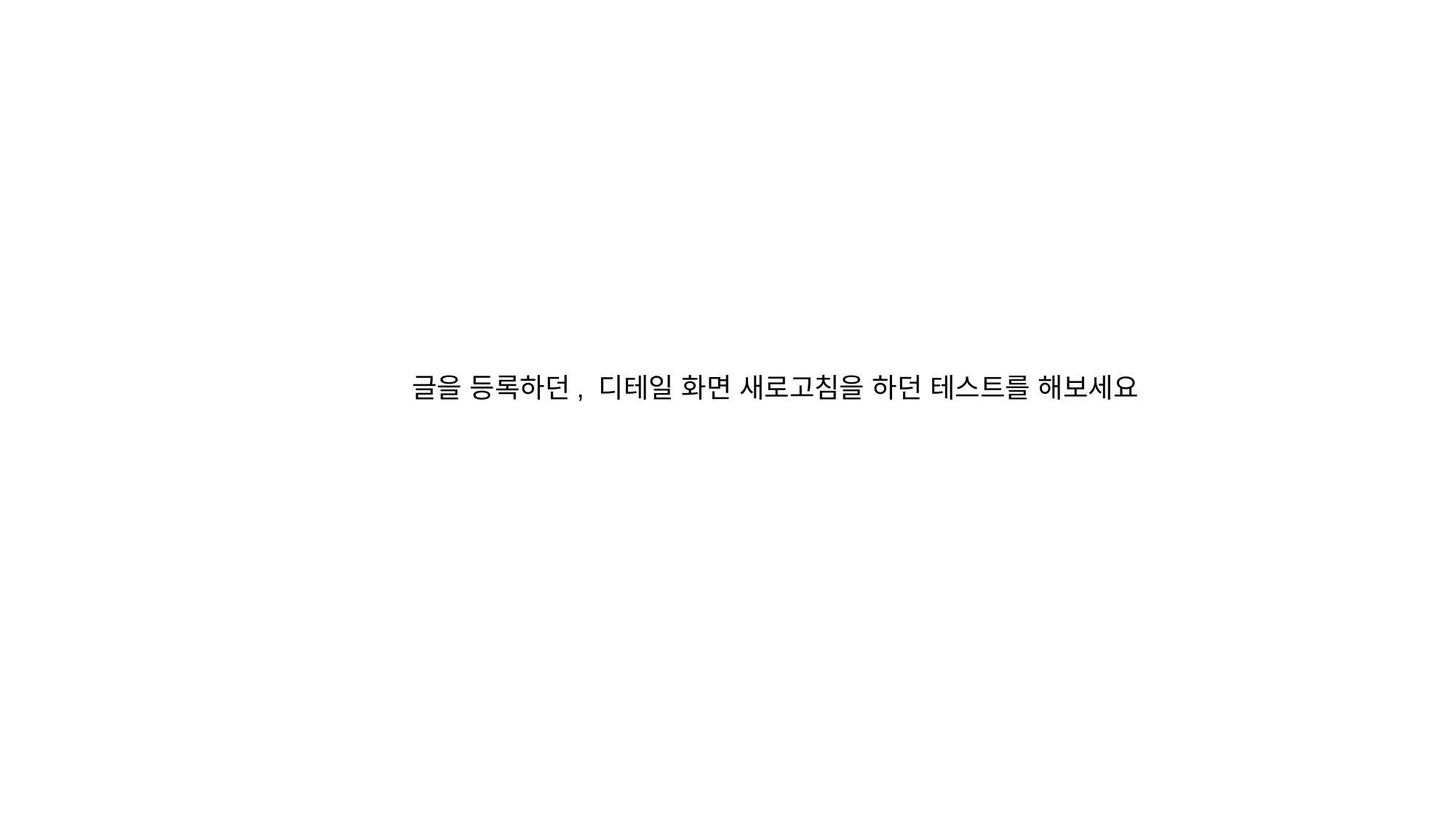

글을 등록하던, 디테일 화면 새로고침을 하던 테스트를 해보세요